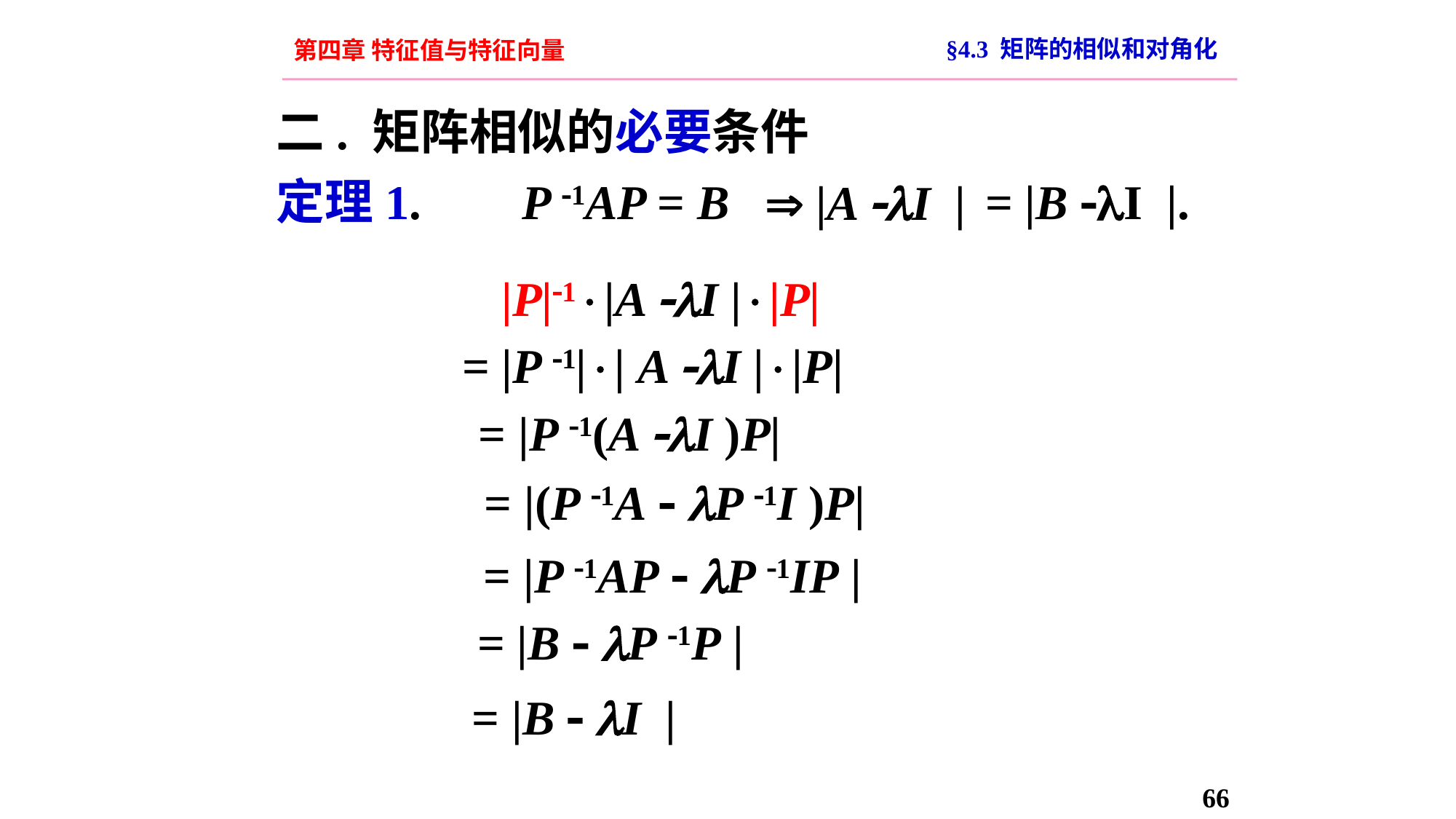

§4.3 矩阵的相似和对角化
第四章 特征值与特征向量

二. 矩阵相似的必要条件
定理1.
P −1AP = B
= |B −λI  |.
⇒ |A −λI  |
|P|−1⋅|A −λI |⋅|P|
= |P −1|⋅| A −λI |⋅|P|
= |P −1(A −λI )P|
= |(P −1A − λP −1I )P|
= |P −1AP − λP −1IP |
= |B − λP −1P |
= |B − λI  |
66